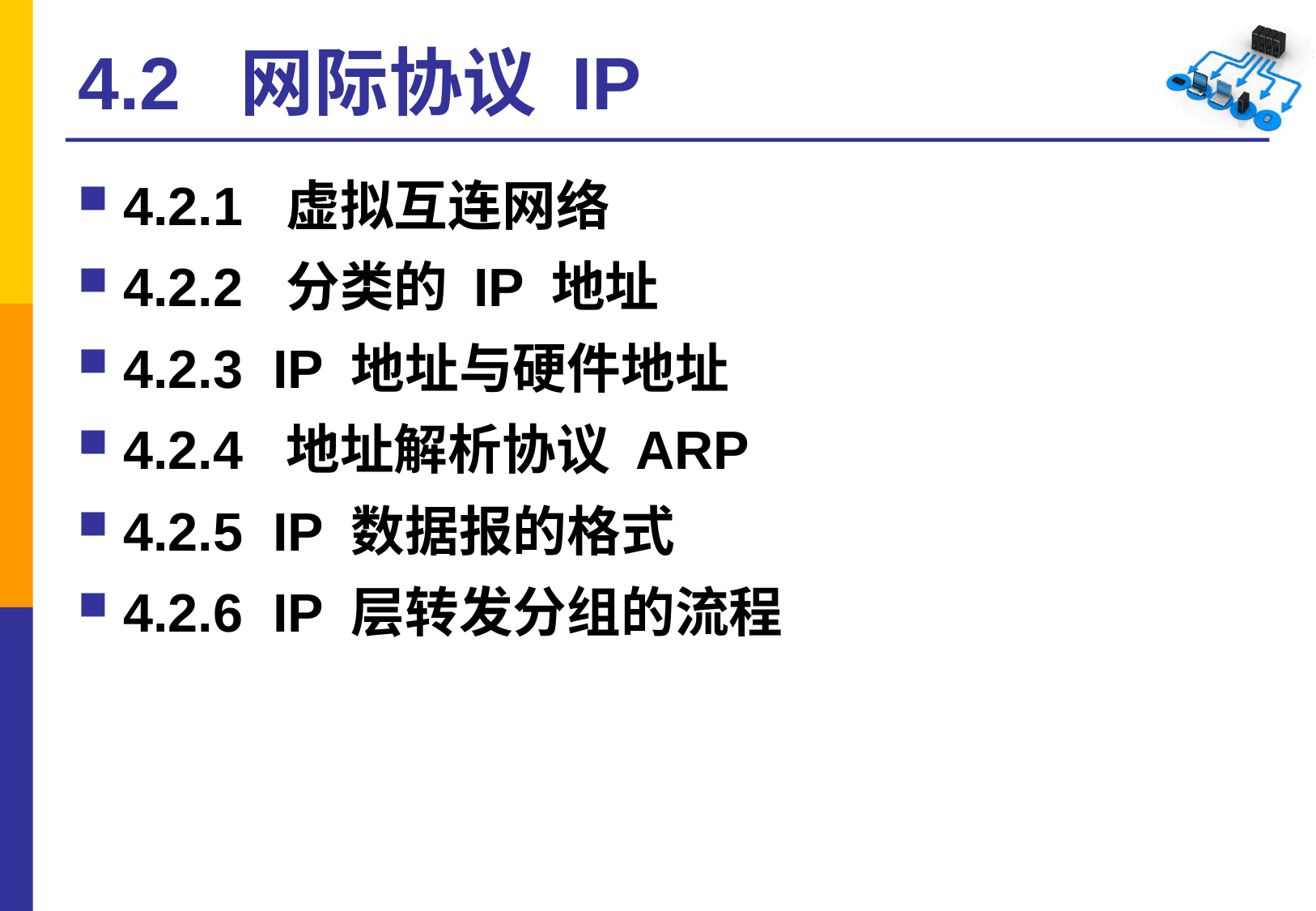

# 4.2  网际协议 IP
4.2.1  虚拟互连网络
4.2.2  分类的 IP 地址
4.2.3  IP 地址与硬件地址
4.2.4  地址解析协议 ARP
4.2.5  IP 数据报的格式
4.2.6  IP 层转发分组的流程